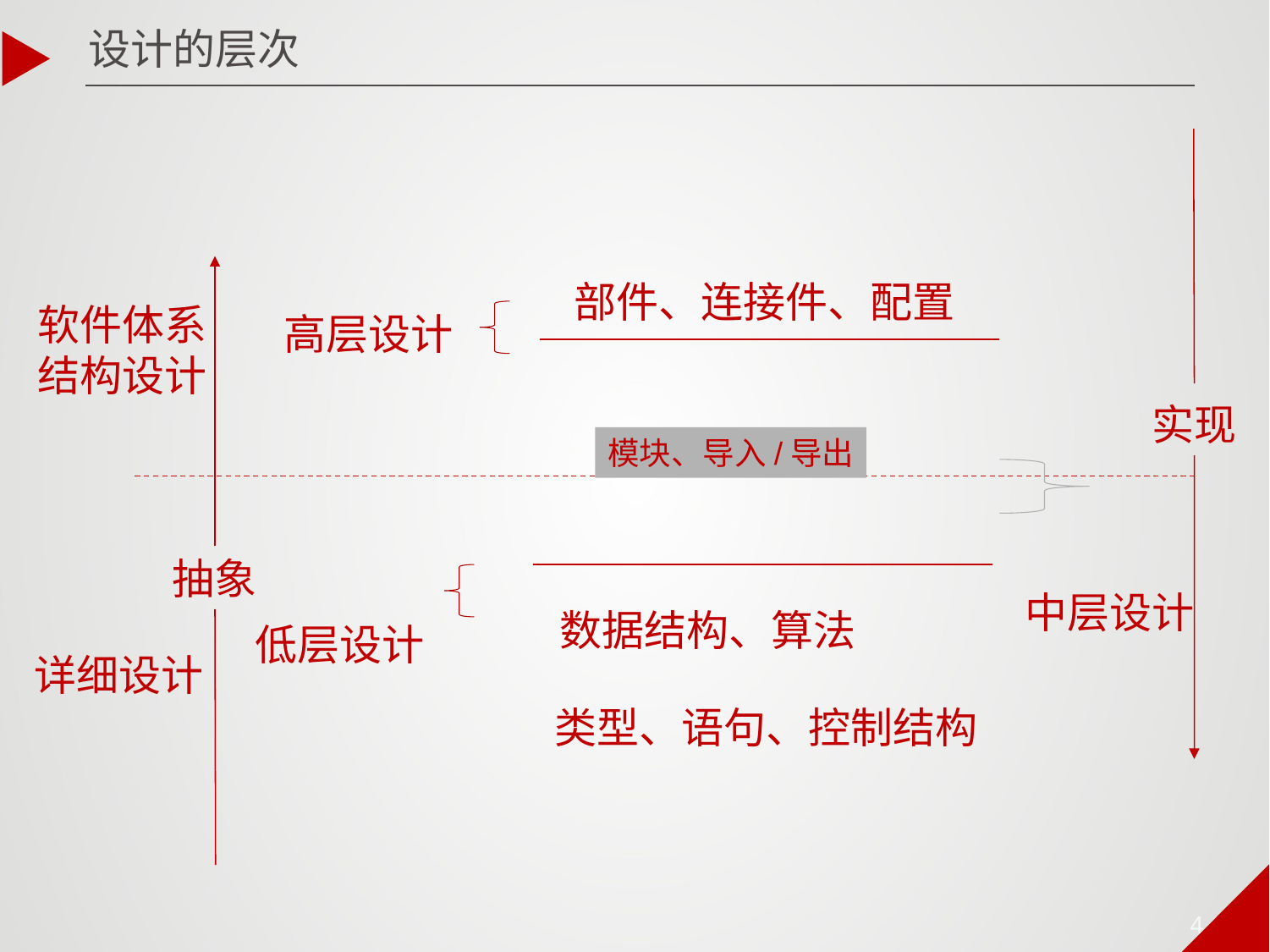

设计的层次

部件、连接件、配置
软件体系结构设计
高层设计

实现
模块、导入/导出

抽象

中层设计
数据结构、算法
低层设计
详细设计
类型、语句、控制结构